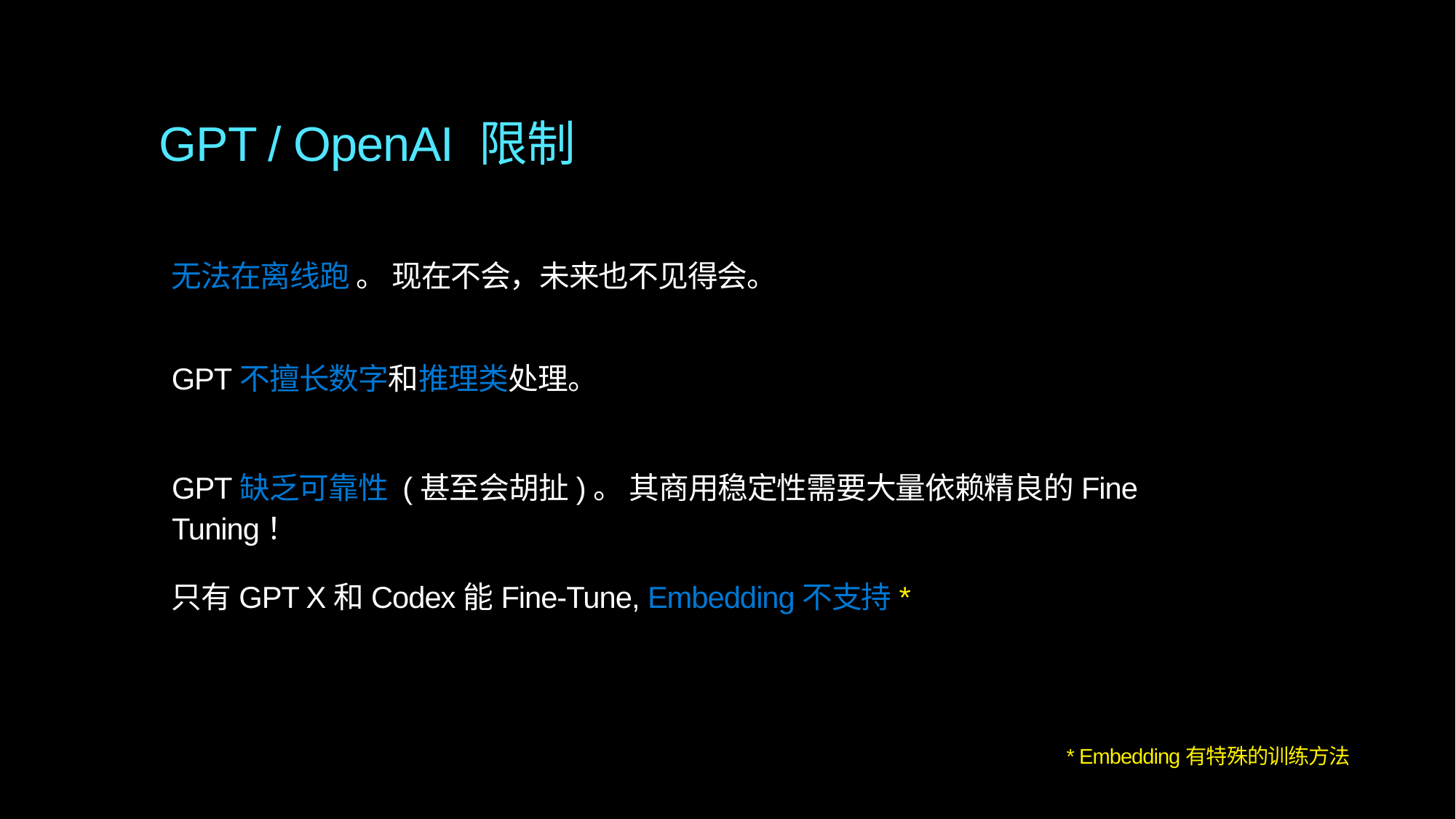

GPT / OpenAI 限制
无法在离线跑 。 现在不会，未来也不见得会。
GPT不擅长数字和推理类处理。
GPT缺乏可靠性 (甚至会胡扯)。 其商用稳定性需要大量依赖精良的Fine Tuning！
只有GPT X和Codex能Fine-Tune, Embedding不支持*
* Embedding有特殊的训练方法